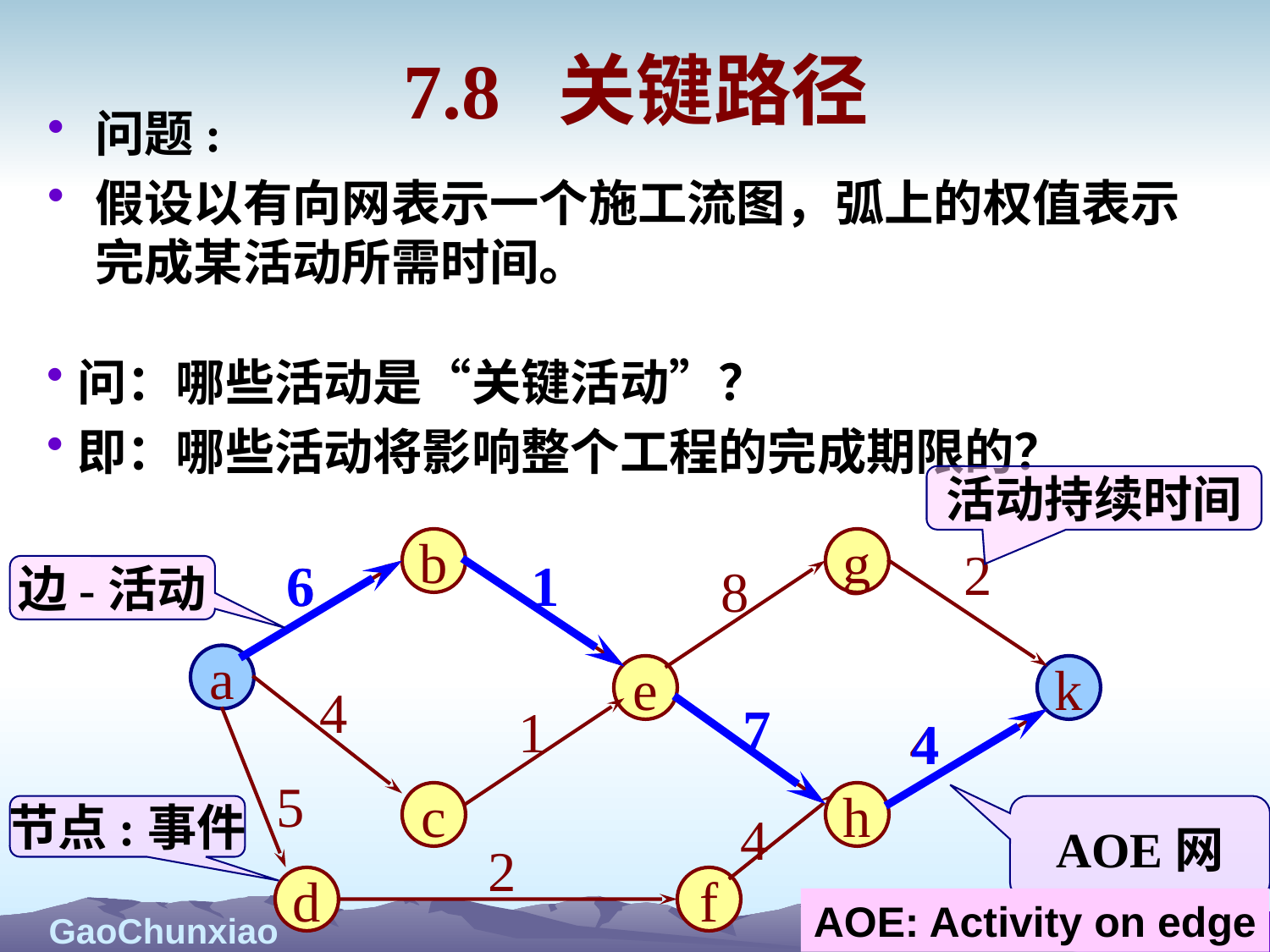

# 7.8  关键路径
问题:
假设以有向网表示一个施工流图，弧上的权值表示完成某活动所需时间。
问：哪些活动是“关键活动”？
即：哪些活动将影响整个工程的完成期限的？
活动持续时间
b
g
2
6
6
1
1
8
边-活动

a
e
k
4

7
7
1

4
4

5
c
h

节点:事件
AOE网
AOE: Activity on edge
4
2
d
f
131